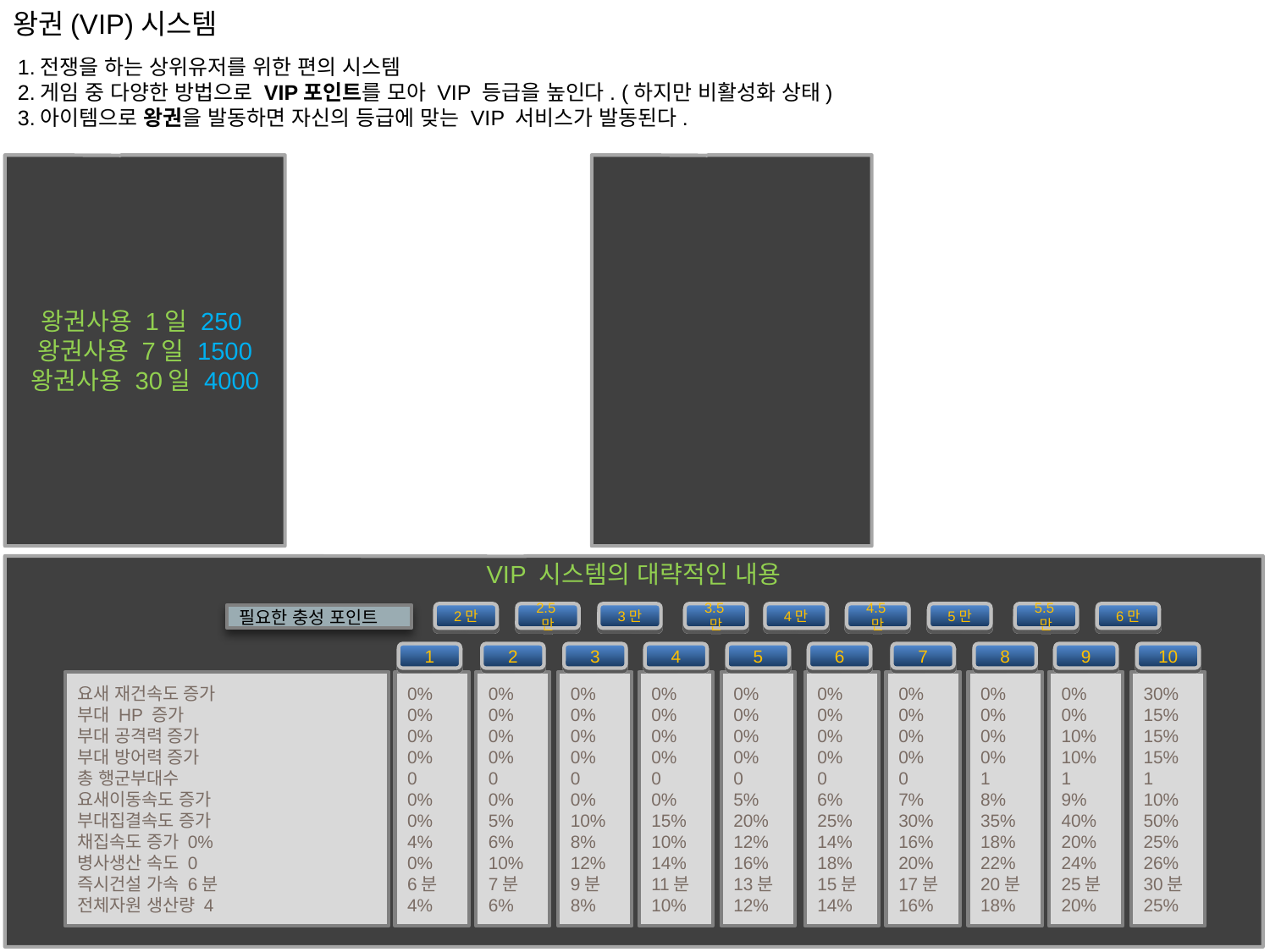

왕권(VIP)시스템
1.전쟁을 하는 상위유저를 위한 편의 시스템
2.게임 중 다양한 방법으로 VIP포인트를 모아 VIP 등급을 높인다. (하지만 비활성화 상태)
3.아이템으로 왕권을 발동하면 자신의 등급에 맞는 VIP 서비스가 발동된다.
왕권사용 1일 250
왕권사용 7일 1500
왕권사용 30일 4000

VIP 시스템의 대략적인 내용

3.5만
5.5만
2만
2.5만
4만
4.5만
6만
3만
5만
필요한 충성 포인트
4
5
1
2
9
3
10
6
7
8
0%
0%
0%
0%
0
0%
15%
10%
14%
11분
10%
0%
0%
0%
0%
0
5%
20%
12%
16%
13분
12%
0%
0%
0%
0%
0
0%
5%
6%
10%
7분
6%
0%
0%
10%
10%
1
9%
40%
20%
24%
25분
20%
요새 재건속도 증가
부대 HP 증가
부대 공격력 증가
부대 방어력 증가
총 행군부대수
요새이동속도 증가
부대집결속도 증가
채집속도 증가 0%
병사생산 속도 0
즉시건설 가속 6분
전체자원 생산량 4
0%
0%
0%
0%
0
0%
0%
4%
0%
6분
4%
0%
0%
0%
0%
0
0%
10%
8%
12%
9분
8%
30%
15%
15%
15%
1
10%
50%
25%
26%
30분
25%
0%
0%
0%
0%
0
7%
30%
16%
20%
17분
16%
0%
0%
0%
0%
0
6%
25%
14%
18%
15분
14%
0%
0%
0%
0%
1
8%
35%
18%
22%
20분
18%